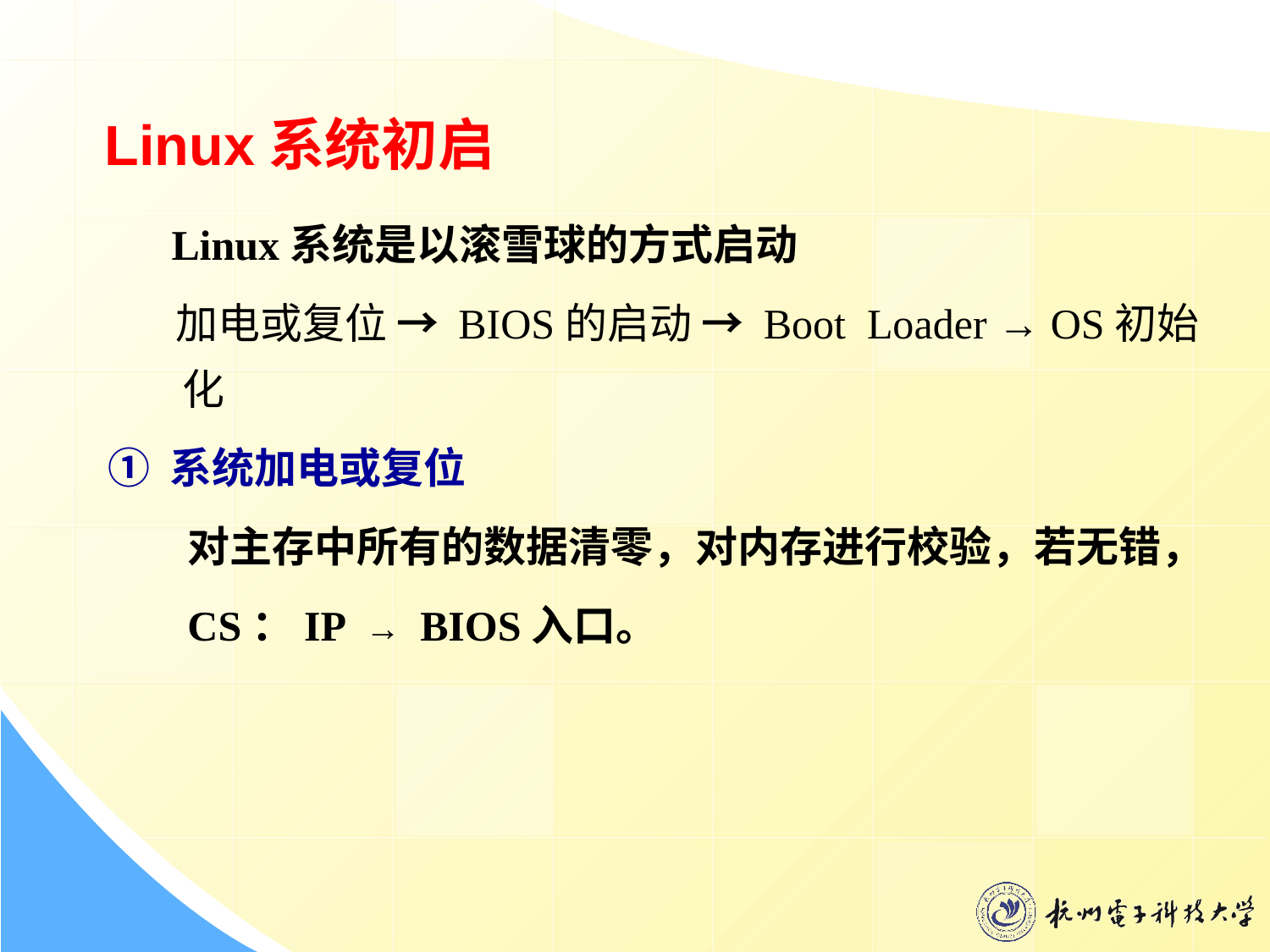

Linux系统初启
      Linux系统是以滚雪球的方式启动
      加电或复位 → BIOS的启动 → Boot  Loader → OS初始化
① 系统加电或复位
对主存中所有的数据清零，对内存进行校验，若无错，
CS：IP  →  BIOS入口。